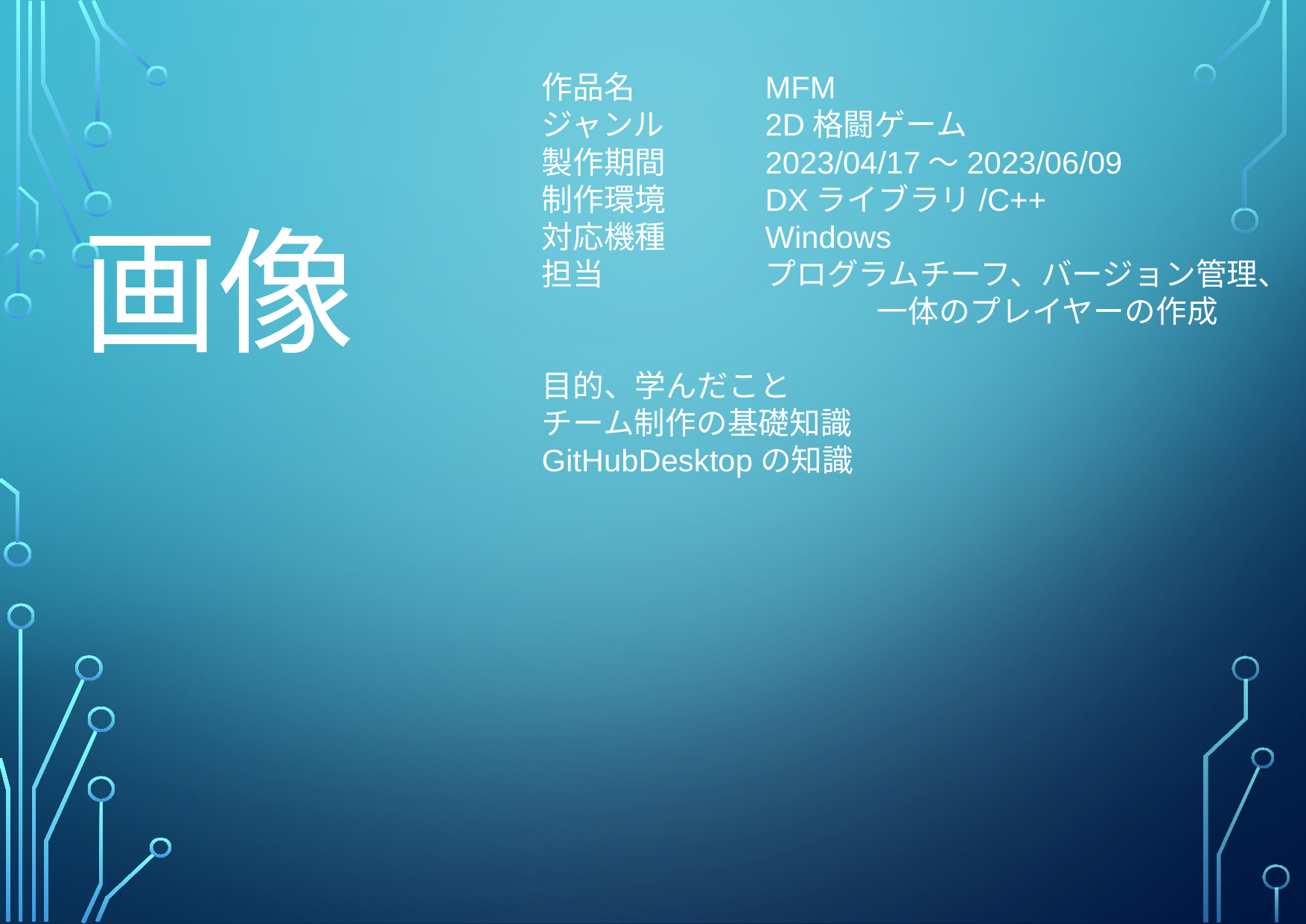

作品名		MFM
ジャンル	2D格闘ゲーム
製作期間	2023/04/17～2023/06/09
制作環境	DXライブラリ/C++
対応機種	Windows
担当		プログラムチーフ、バージョン管理、
			一体のプレイヤーの作成

目的、学んだこと
チーム制作の基礎知識
GitHubDesktopの知識
画像